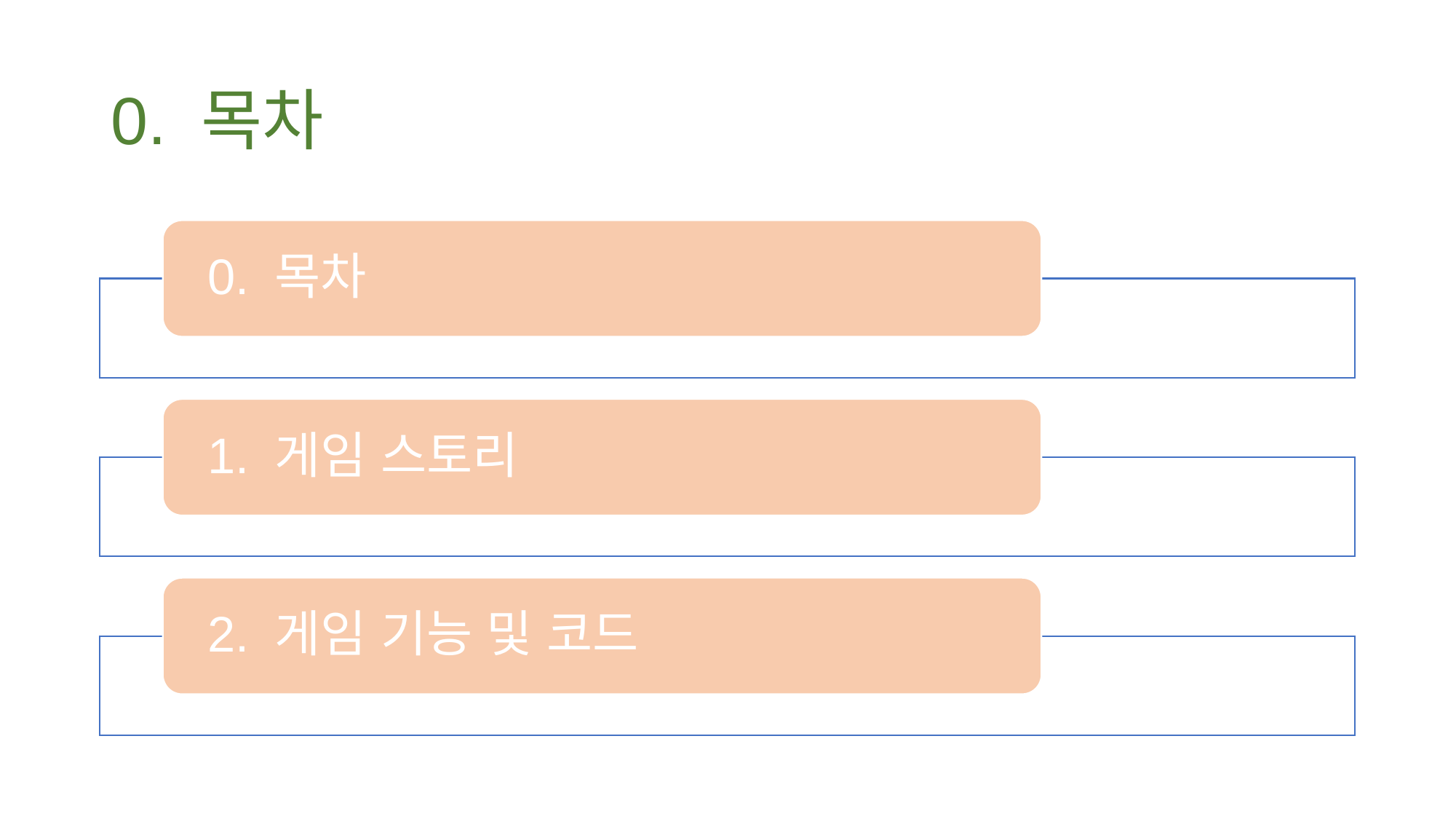

# 0. 목차
0. 목차
1. 게임 스토리
2. 게임 기능 및 코드